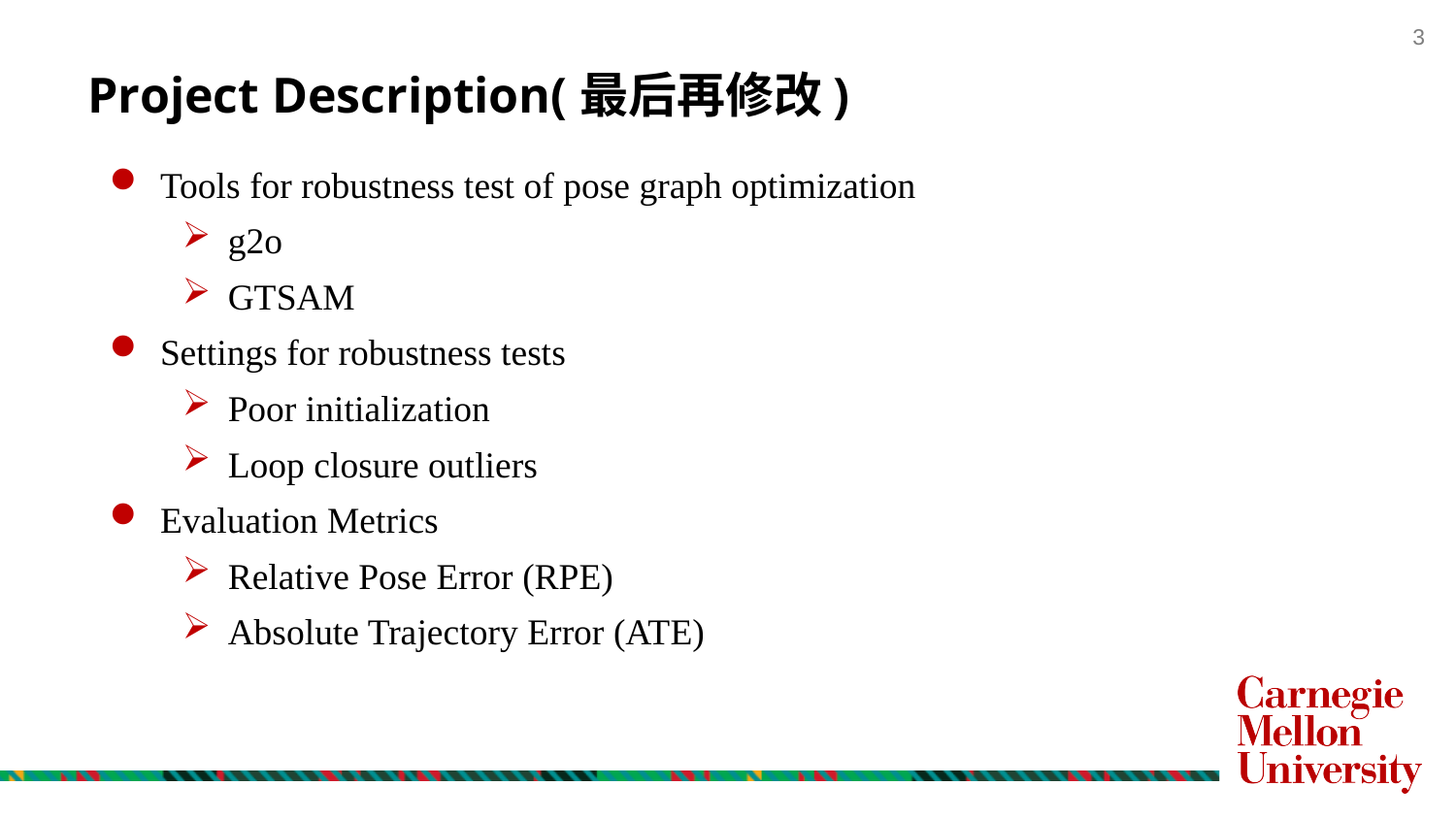

# Project Description(最后再修改)
Tools for robustness test of pose graph optimization
g2o
GTSAM
Settings for robustness tests
Poor initialization
Loop closure outliers
Evaluation Metrics
Relative Pose Error (RPE)
Absolute Trajectory Error (ATE)